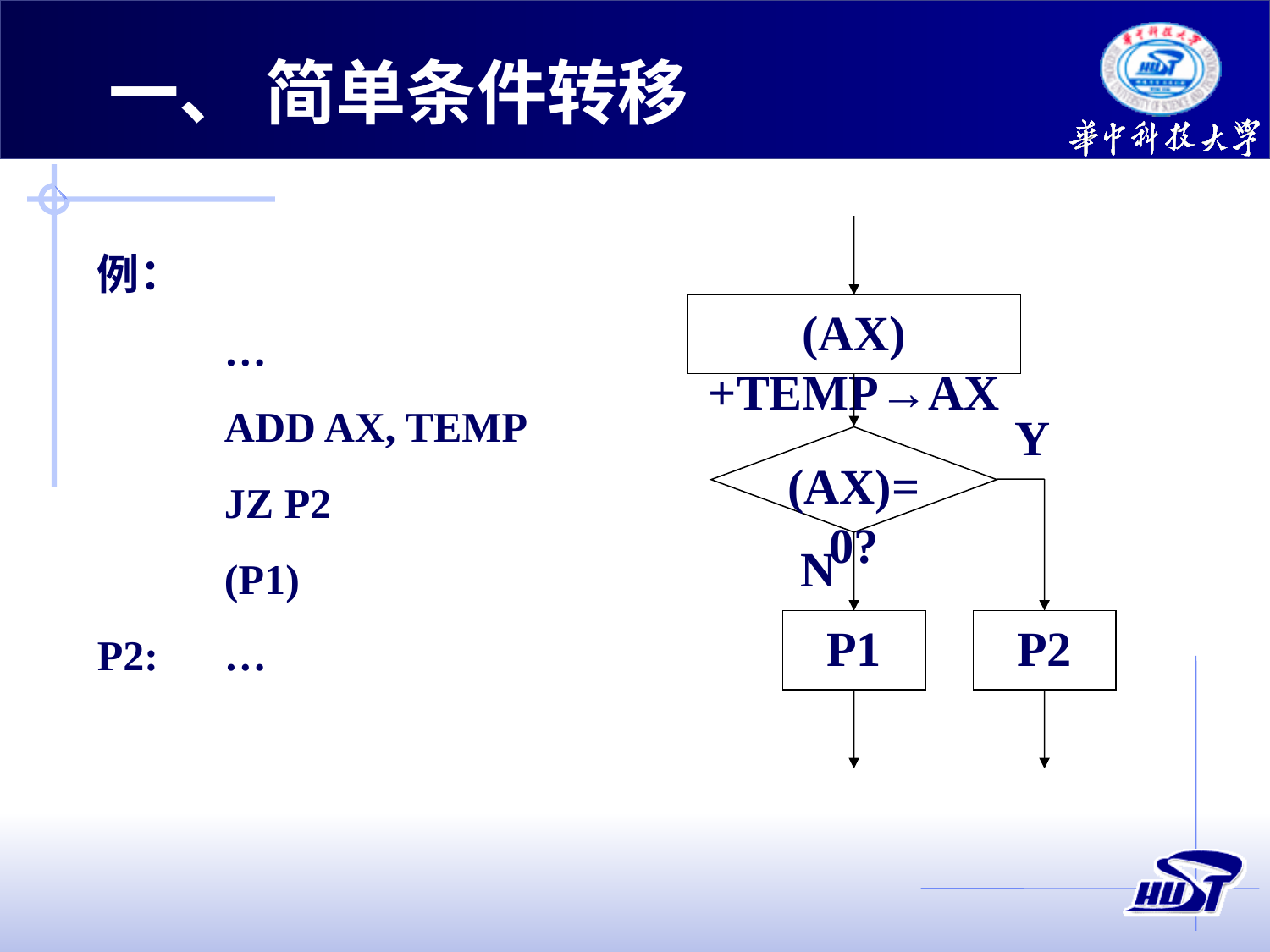

一、 简单条件转移
例：
	…
	ADD AX, TEMP
	JZ P2
	(P1)
P2:	…

(AX)+TEMP→AX

Y

(AX)=0?

N

P1

P2